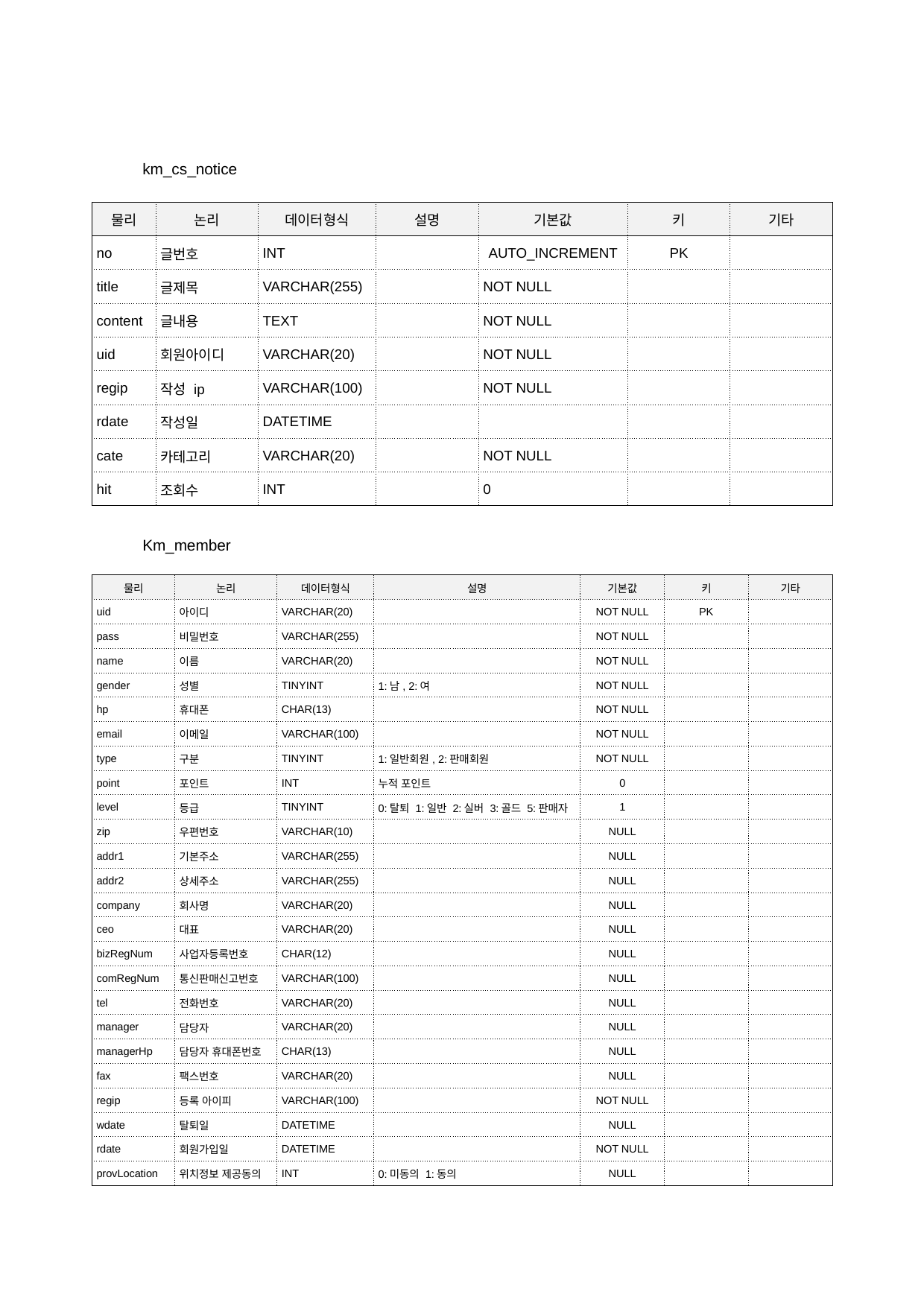

km_cs_notice
| 물리 | 논리 | 데이터형식 | 설명 | 기본값 | 키 | 기타 |
| --- | --- | --- | --- | --- | --- | --- |
| no | 글번호 | INT |  | AUTO\_INCREMENT | PK |  |
| title | 글제목 | VARCHAR(255) |  | NOT NULL |  |  |
| content | 글내용 | TEXT |  | NOT NULL |  |  |
| uid | 회원아이디 | VARCHAR(20) |  | NOT NULL |  |  |
| regip | 작성 ip | VARCHAR(100) |  | NOT NULL |  |  |
| rdate | 작성일 | DATETIME |  |  |  |  |
| cate | 카테고리 | VARCHAR(20) |  | NOT NULL |  |  |
| hit | 조회수 | INT |  | 0 |  |  |
Km_member
| 물리 | 논리 | 데이터형식 | 설명 | 기본값 | 키 | 기타 |
| --- | --- | --- | --- | --- | --- | --- |
| uid | 아이디 | VARCHAR(20) |  | NOT NULL | PK |  |
| pass | 비밀번호 | VARCHAR(255) |  | NOT NULL |  |  |
| name | 이름 | VARCHAR(20) |  | NOT NULL |  |  |
| gender | 성별 | TINYINT | 1:남, 2:여 | NOT NULL |  |  |
| hp | 휴대폰 | CHAR(13) |  | NOT NULL |  |  |
| email | 이메일 | VARCHAR(100) |  | NOT NULL |  |  |
| type | 구분 | TINYINT | 1:일반회원, 2:판매회원 | NOT NULL |  |  |
| point | 포인트 | INT | 누적 포인트 | 0 |  |  |
| level | 등급 | TINYINT | 0:탈퇴 1:일반 2:실버 3:골드 5:판매자 | 1 |  |  |
| zip | 우편번호 | VARCHAR(10) |  | NULL |  |  |
| addr1 | 기본주소 | VARCHAR(255) |  | NULL |  |  |
| addr2 | 상세주소 | VARCHAR(255) |  | NULL |  |  |
| company | 회사명 | VARCHAR(20) |  | NULL |  |  |
| ceo | 대표 | VARCHAR(20) |  | NULL |  |  |
| bizRegNum | 사업자등록번호 | CHAR(12) |  | NULL |  |  |
| comRegNum | 통신판매신고번호 | VARCHAR(100) |  | NULL |  |  |
| tel | 전화번호 | VARCHAR(20) |  | NULL |  |  |
| manager | 담당자 | VARCHAR(20) |  | NULL |  |  |
| managerHp | 담당자 휴대폰번호 | CHAR(13) |  | NULL |  |  |
| fax | 팩스번호 | VARCHAR(20) |  | NULL |  |  |
| regip | 등록 아이피 | VARCHAR(100) |  | NOT NULL |  |  |
| wdate | 탈퇴일 | DATETIME |  | NULL |  |  |
| rdate | 회원가입일 | DATETIME |  | NOT NULL |  |  |
| provLocation | 위치정보 제공동의 | INT | 0:미동의 1:동의 | NULL |  |  |